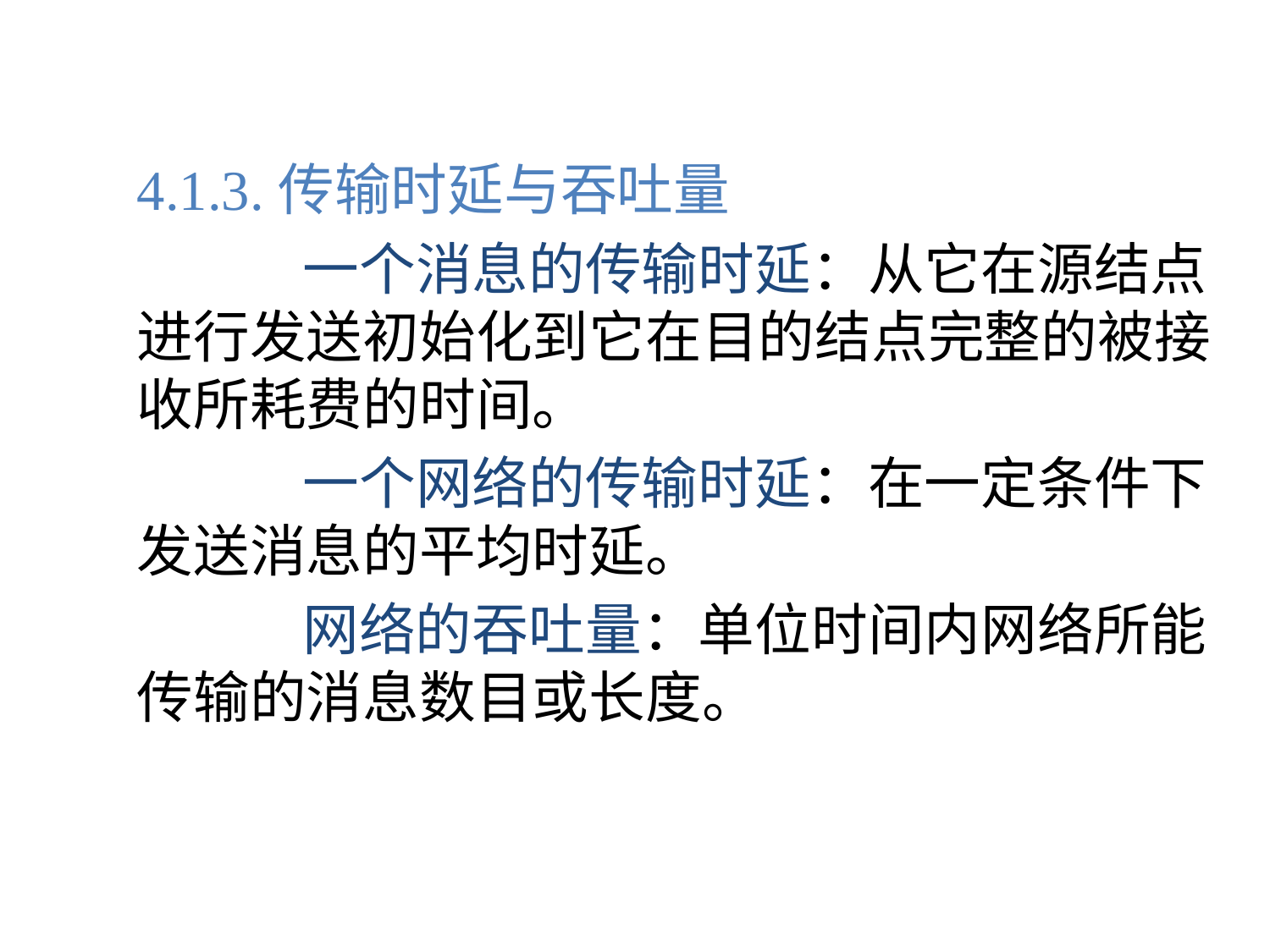

4.1.3.传输时延与吞吐量
		  一个消息的传输时延：从它在源结点进行发送初始化到它在目的结点完整的被接收所耗费的时间。
		  一个网络的传输时延：在一定条件下发送消息的平均时延。
		  网络的吞吐量：单位时间内网络所能传输的消息数目或长度。